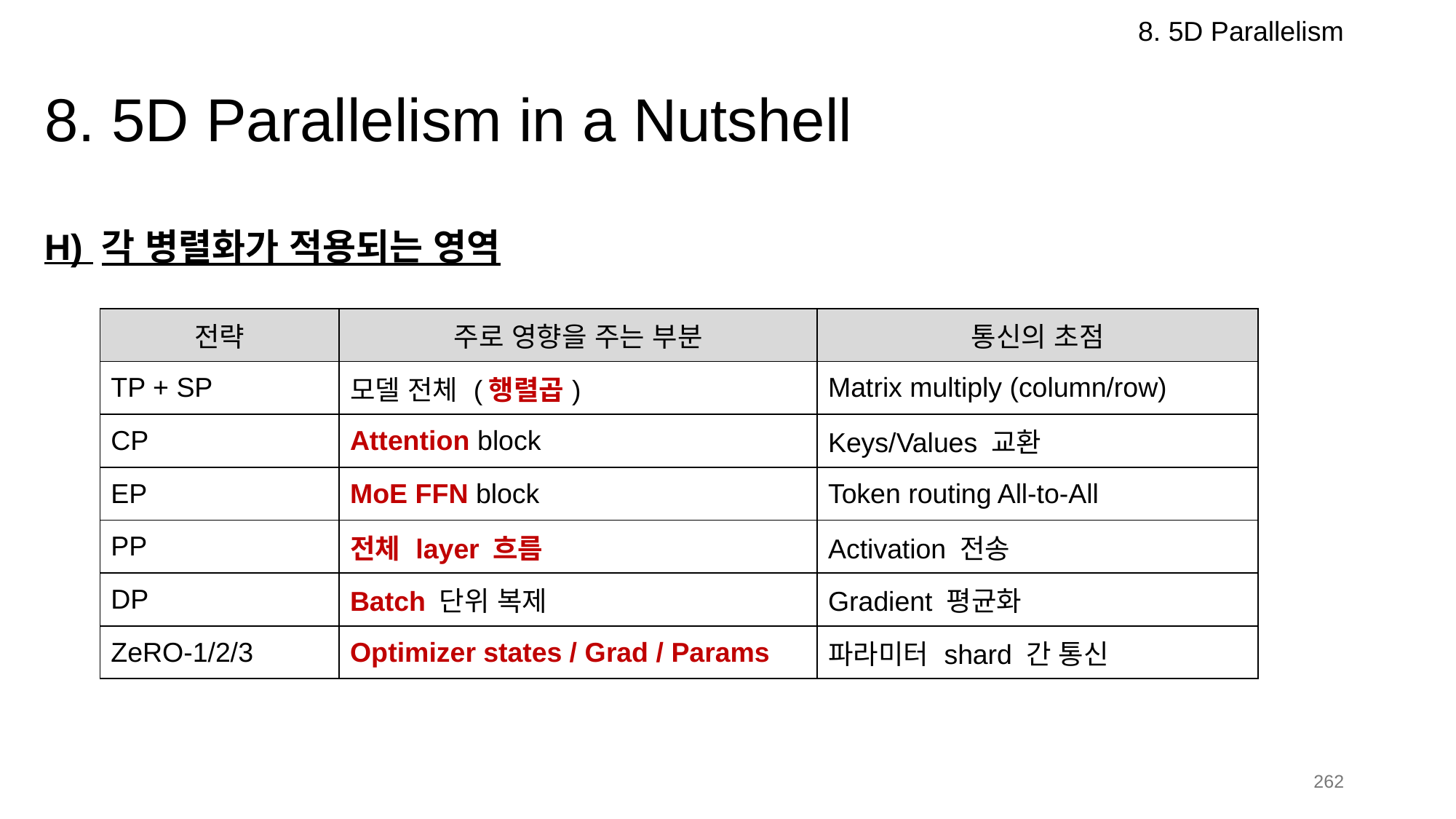

8. 5D Parallelism
# 8. 5D Parallelism in a Nutshell
H) 각 병렬화가 적용되는 영역
| 전략 | 주로 영향을 주는 부분 | 통신의 초점 |
| --- | --- | --- |
| TP + SP | 모델 전체 (행렬곱) | Matrix multiply (column/row) |
| CP | Attention block | Keys/Values 교환 |
| EP | MoE FFN block | Token routing All-to-All |
| PP | 전체 layer 흐름 | Activation 전송 |
| DP | Batch 단위 복제 | Gradient 평균화 |
| ZeRO-1/2/3 | Optimizer states / Grad / Params | 파라미터 shard 간 통신 |
262